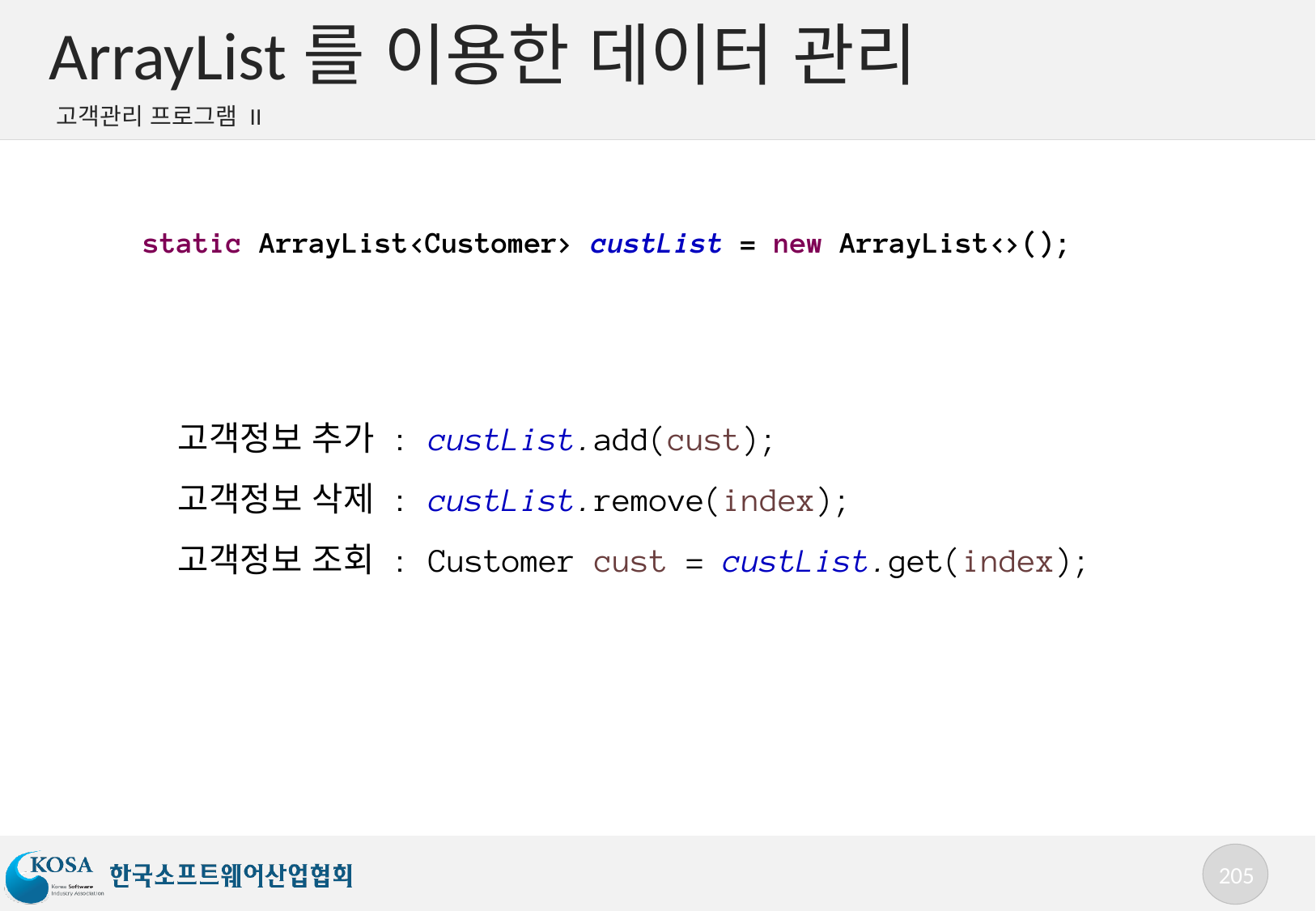

# ArrayList를 이용한 데이터 관리
고객관리 프로그램 II
static ArrayList<Customer> custList = new ArrayList<>();
고객정보 추가 : custList.add(cust);
고객정보 삭제 : custList.remove(index);
고객정보 조회 : Customer cust = custList.get(index);